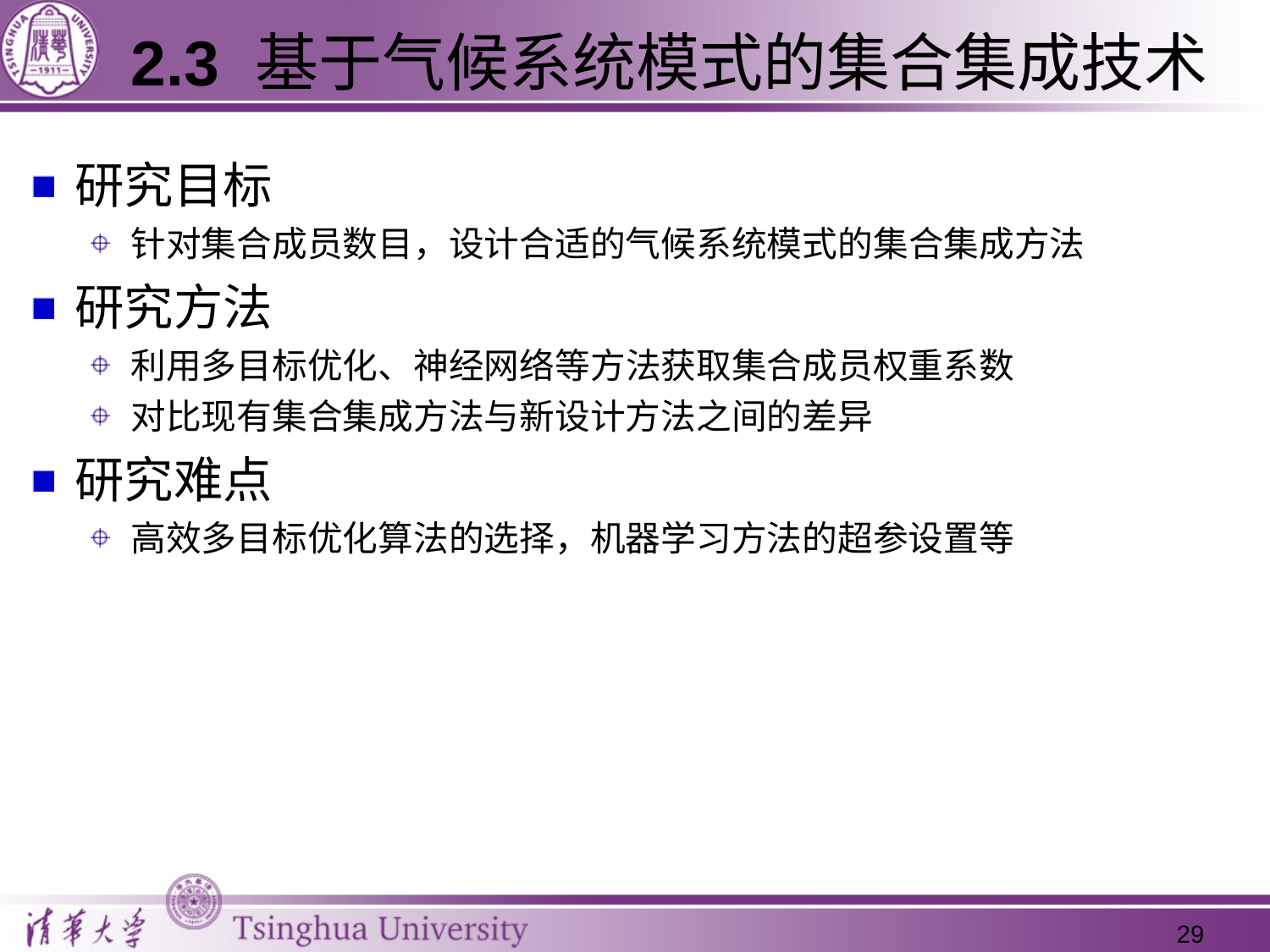

2.3 基于气候系统模式的集合集成技术
研究目标
针对集合成员数目，设计合适的气候系统模式的集合集成方法
研究方法
利用多目标优化、神经网络等方法获取集合成员权重系数
对比现有集合集成方法与新设计方法之间的差异
研究难点
高效多目标优化算法的选择，机器学习方法的超参设置等

29